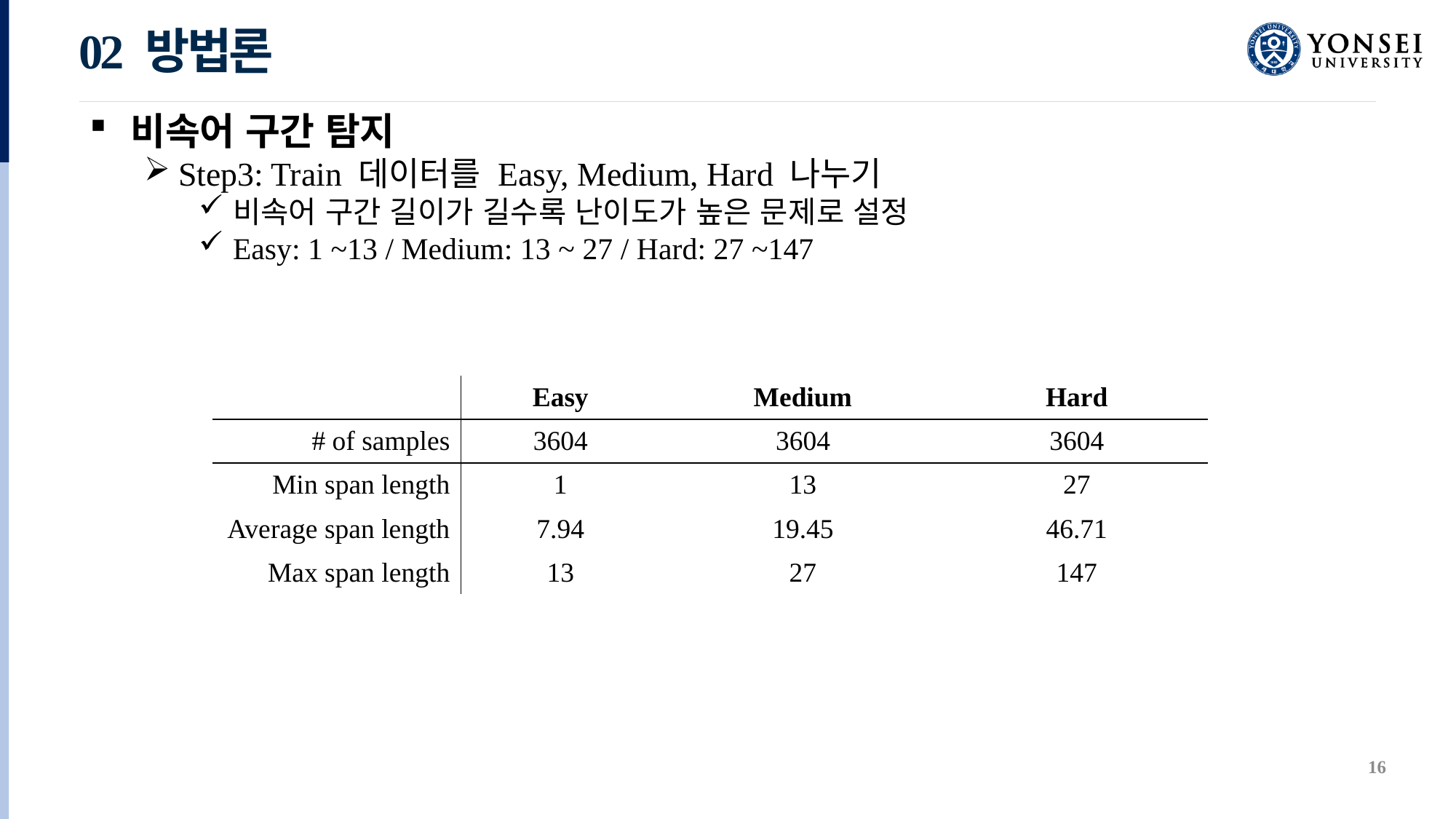

02 방법론
비속어 구간 탐지
Step3: Train 데이터를 Easy, Medium, Hard 나누기
비속어 구간 길이가 길수록 난이도가 높은 문제로 설정
Easy: 1 ~13 / Medium: 13 ~ 27 / Hard: 27 ~147
|  | Easy | Medium | Hard |
| --- | --- | --- | --- |
| # of samples | 3604 | 3604 | 3604 |
| Min span length | 1 | 13 | 27 |
| Average span length | 7.94 | 19.45 | 46.71 |
| Max span length | 13 | 27 | 147 |
16